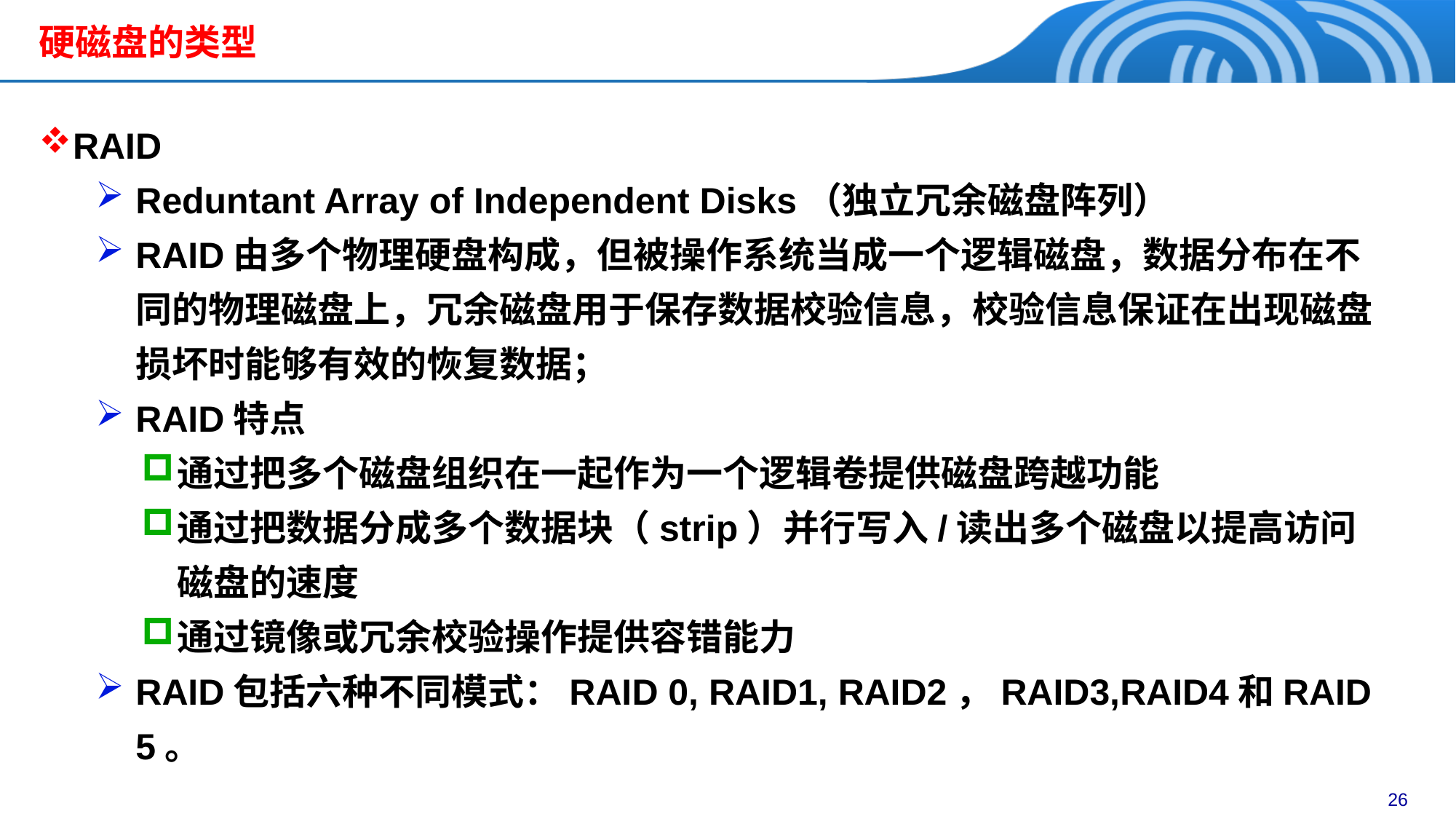

# 硬磁盘的类型
RAID
Reduntant Array of Independent Disks（独立冗余磁盘阵列）
RAID由多个物理硬盘构成，但被操作系统当成一个逻辑磁盘，数据分布在不同的物理磁盘上，冗余磁盘用于保存数据校验信息，校验信息保证在出现磁盘损坏时能够有效的恢复数据；
RAID特点
通过把多个磁盘组织在一起作为一个逻辑卷提供磁盘跨越功能
通过把数据分成多个数据块（strip）并行写入/读出多个磁盘以提高访问磁盘的速度
通过镜像或冗余校验操作提供容错能力
RAID包括六种不同模式：RAID 0, RAID1, RAID2，RAID3,RAID4和RAID 5。